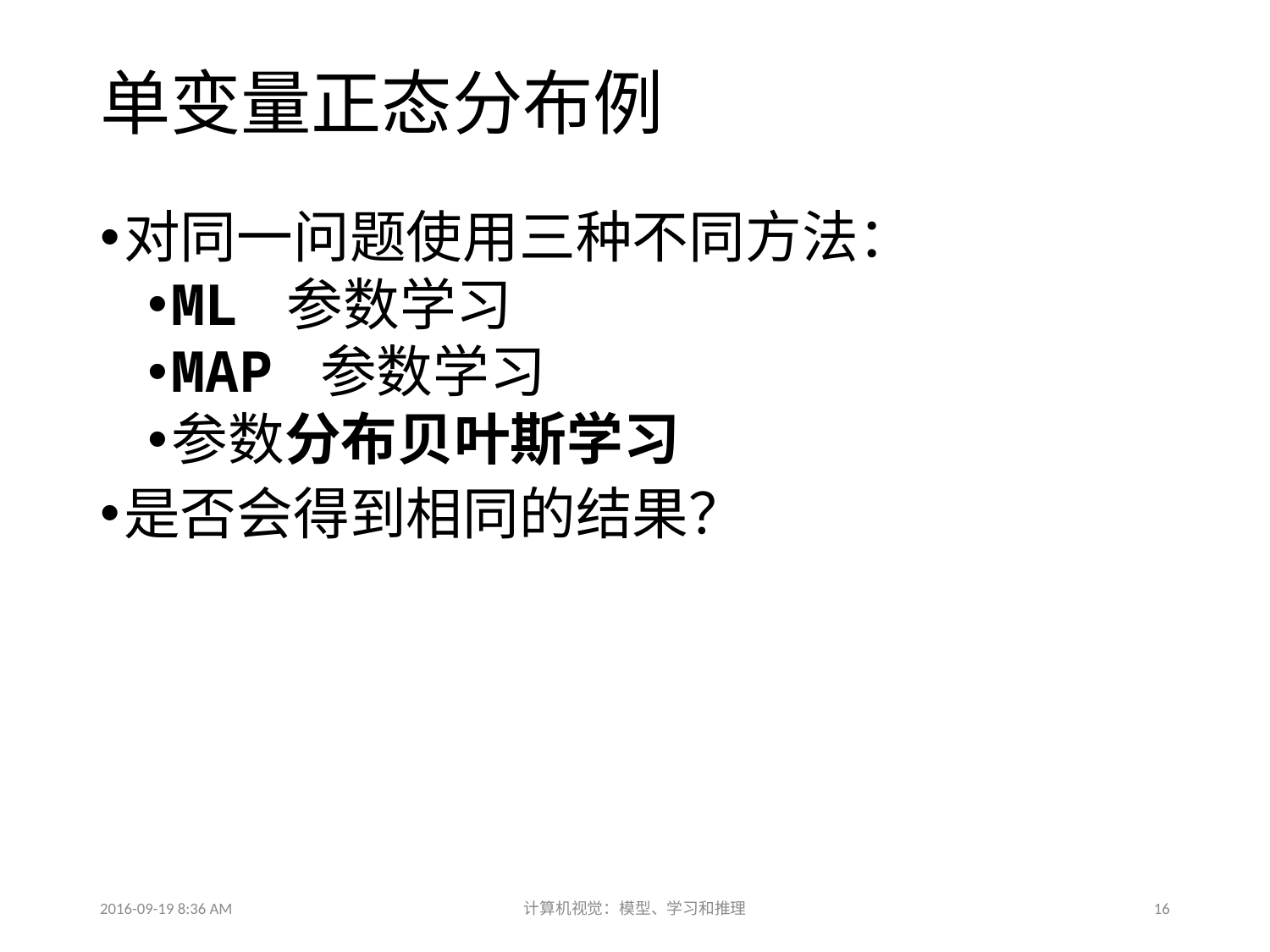

# 单变量正态分布例
对同一问题使用三种不同方法：
ML 参数学习
MAP 参数学习
参数分布贝叶斯学习
是否会得到相同的结果？
2016-09-19 8:36 AM
计算机视觉：模型、学习和推理
16